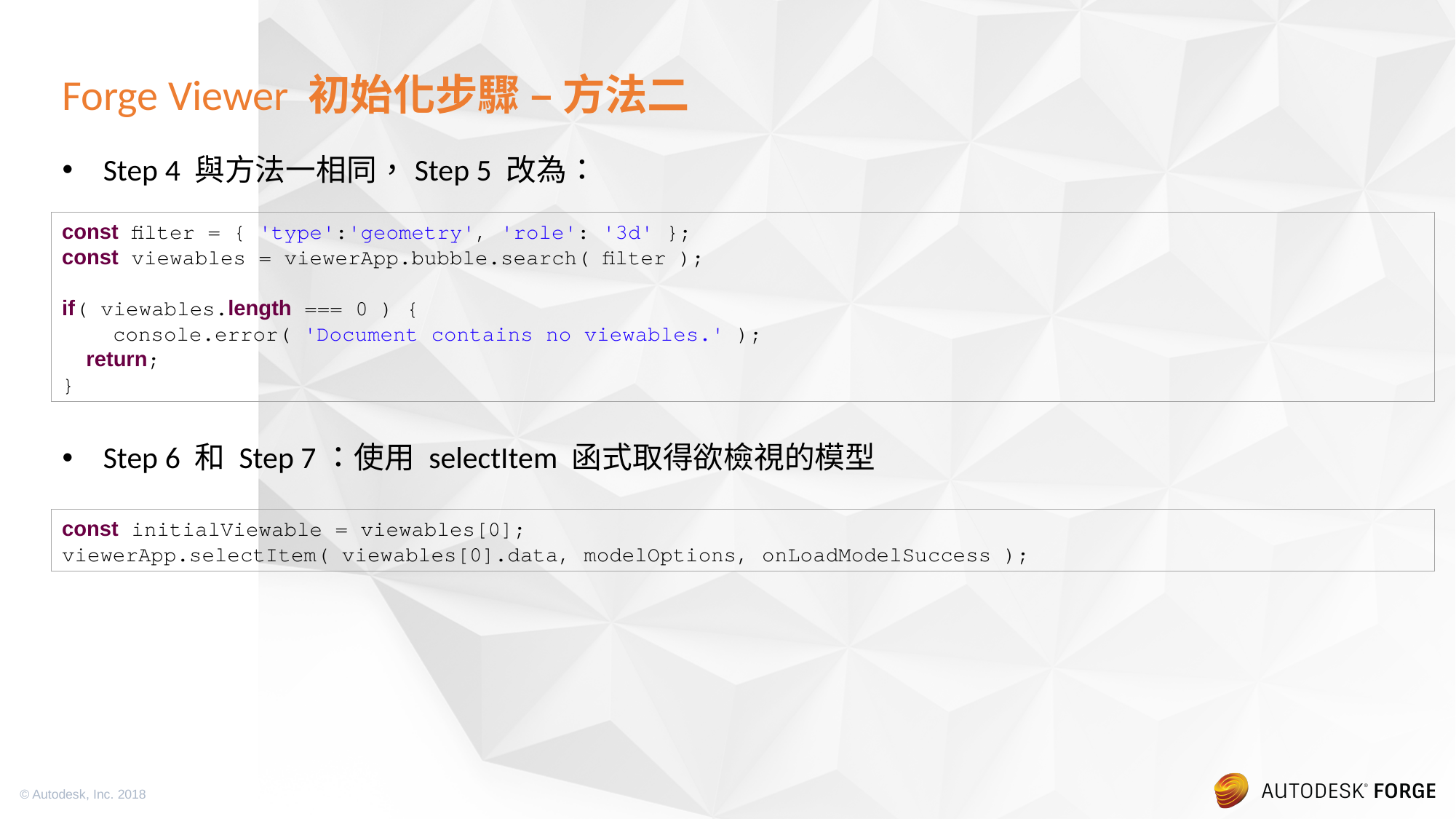

# Forge Viewer 初始化步驟 – 方法二
Step 4 與方法一相同，Step 5 改為：

Step 6 和 Step 7：使用 selectItem 函式取得欲檢視的模型

const filter = { 'type':'geometry', 'role': '3d' };
const viewables = viewerApp.bubble.search( filter );

if( viewables.length === 0 ) {
    console.error( 'Document contains no viewables.' );
    return;
}
const initialViewable = viewables[0];
viewerApp.selectItem( viewables[0].data, modelOptions, onLoadModelSuccess );